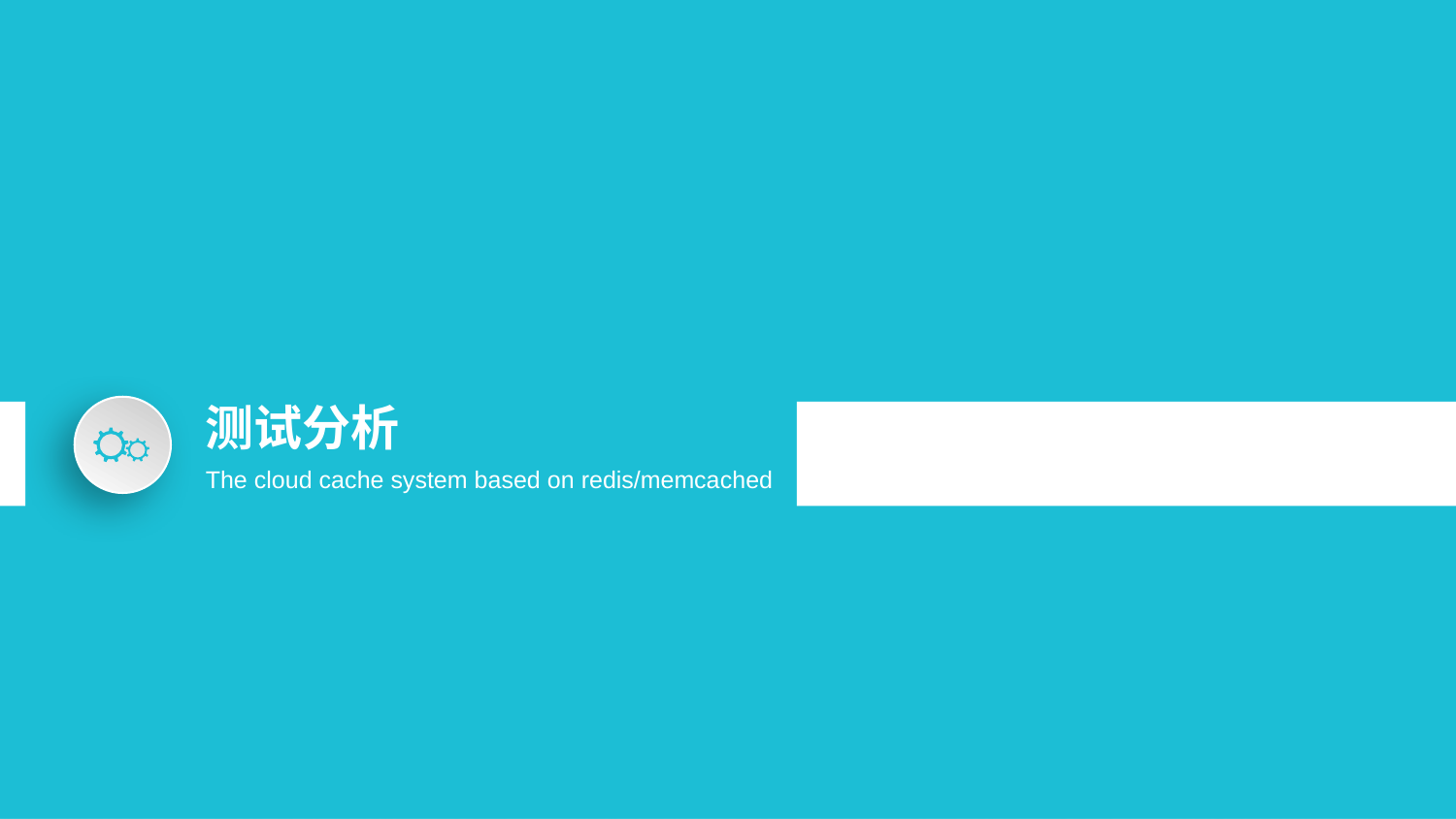

测试分析

The cloud cache system based on redis/memcached
32